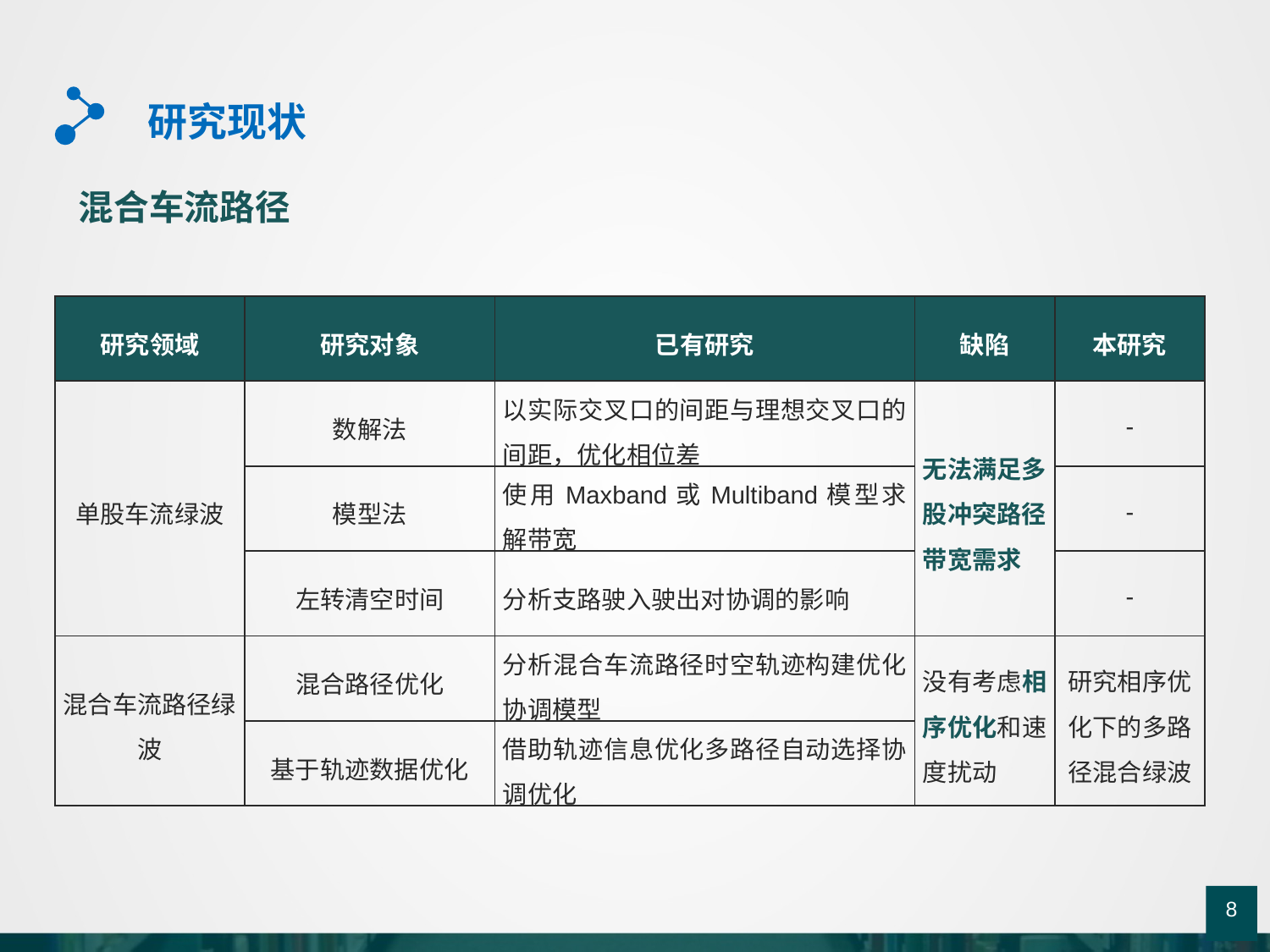

研究现状
混合车流路径
| 研究领域 | 研究对象 | 已有研究 | 缺陷 | 本研究 |
| --- | --- | --- | --- | --- |
| 单股车流绿波 | 数解法 | 以实际交叉口的间距与理想交叉口的间距，优化相位差 | 无法满足多股冲突路径带宽需求 | - |
|  | 模型法 | 使用Maxband或Multiband模型求解带宽 |  | - |
|  | 左转清空时间 | 分析支路驶入驶出对协调的影响 |  | - |
| 混合车流路径绿波 | 混合路径优化 | 分析混合车流路径时空轨迹构建优化协调模型 | 没有考虑相序优化和速度扰动 | 研究相序优化下的多路径混合绿波 |
|  | 基于轨迹数据优化 | 借助轨迹信息优化多路径自动选择协调优化 |  |  |